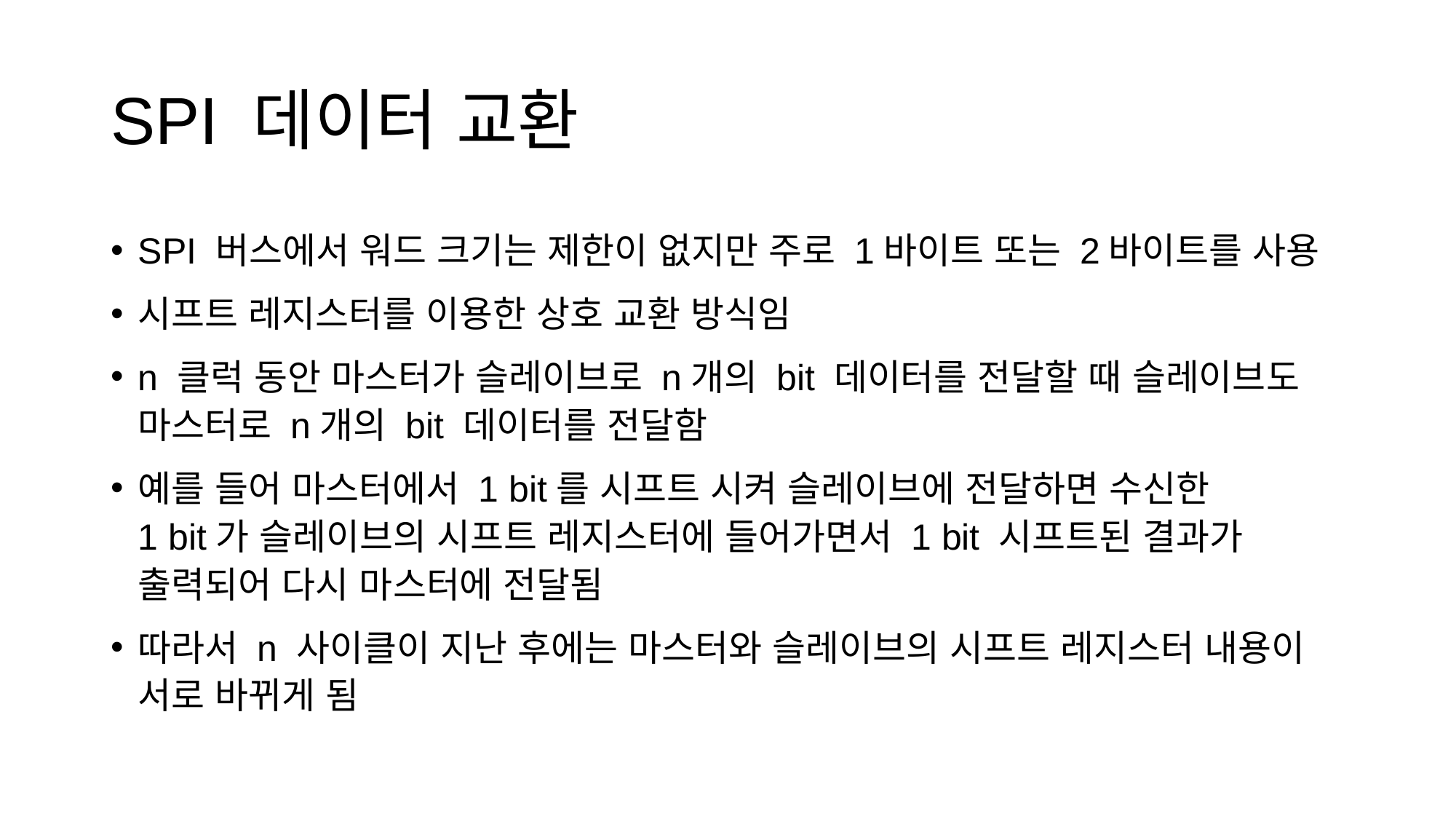

# SPI 데이터 교환
SPI 버스에서 워드 크기는 제한이 없지만 주로 1바이트 또는 2바이트를 사용
시프트 레지스터를 이용한 상호 교환 방식임
n 클럭 동안 마스터가 슬레이브로 n개의 bit 데이터를 전달할 때 슬레이브도 마스터로 n개의 bit 데이터를 전달함
예를 들어 마스터에서 1 bit를 시프트 시켜 슬레이브에 전달하면 수신한
1 bit가 슬레이브의 시프트 레지스터에 들어가면서 1 bit 시프트된 결과가
출력되어 다시 마스터에 전달됨
따라서 n 사이클이 지난 후에는 마스터와 슬레이브의 시프트 레지스터 내용이 서로 바뀌게 됨